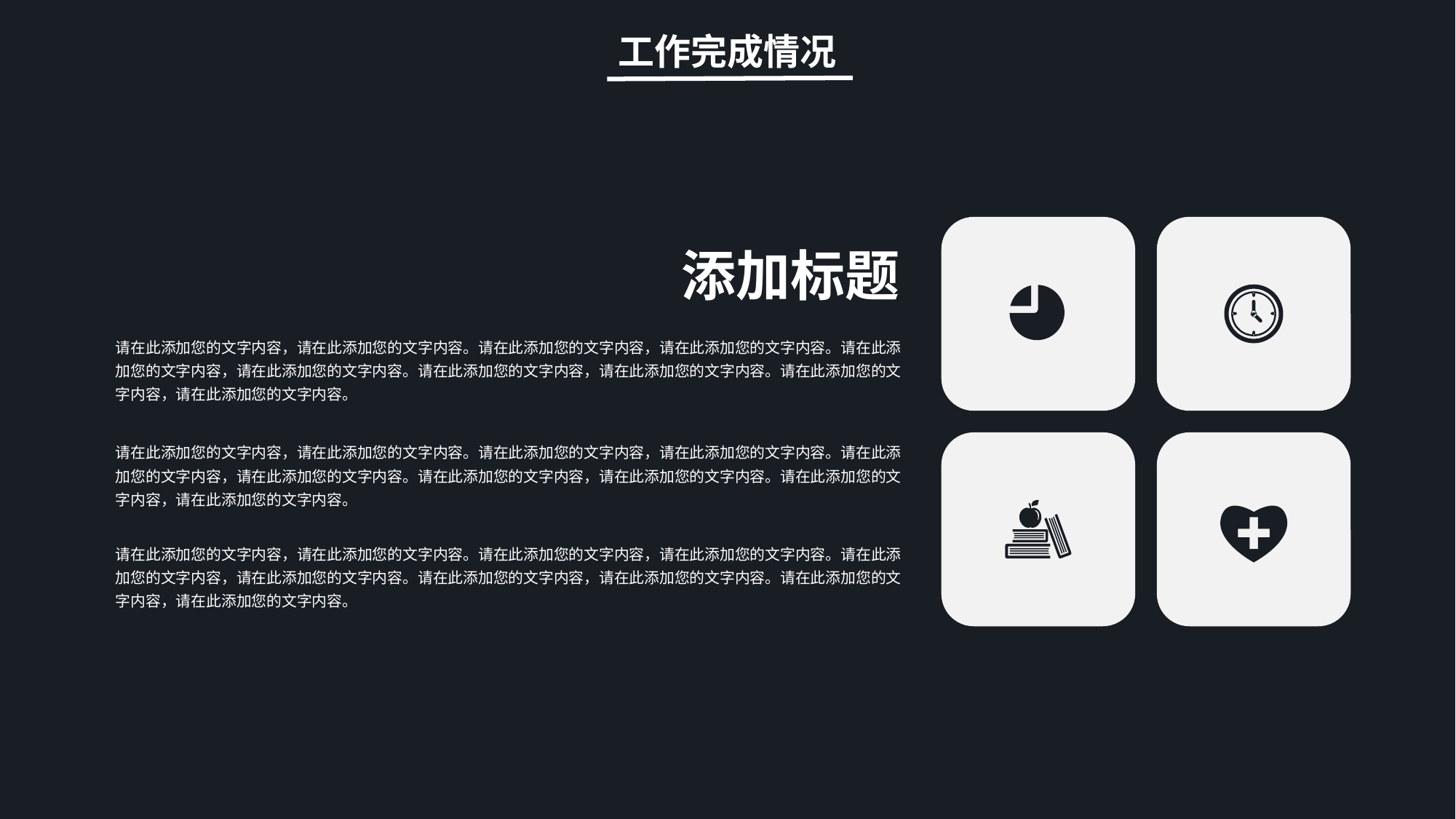

工作完成情况

添加标题

请在此添加您的文字内容，请在此添加您的文字内容。请在此添加您的文字内容，请在此添加您的文字内容。请在此添加您的文字内容，请在此添加您的文字内容。请在此添加您的文字内容，请在此添加您的文字内容。请在此添加您的文字内容，请在此添加您的文字内容。

请在此添加您的文字内容，请在此添加您的文字内容。请在此添加您的文字内容，请在此添加您的文字内容。请在此添加您的文字内容，请在此添加您的文字内容。请在此添加您的文字内容，请在此添加您的文字内容。请在此添加您的文字内容，请在此添加您的文字内容。

请在此添加您的文字内容，请在此添加您的文字内容。请在此添加您的文字内容，请在此添加您的文字内容。请在此添加您的文字内容，请在此添加您的文字内容。请在此添加您的文字内容，请在此添加您的文字内容。请在此添加您的文字内容，请在此添加您的文字内容。